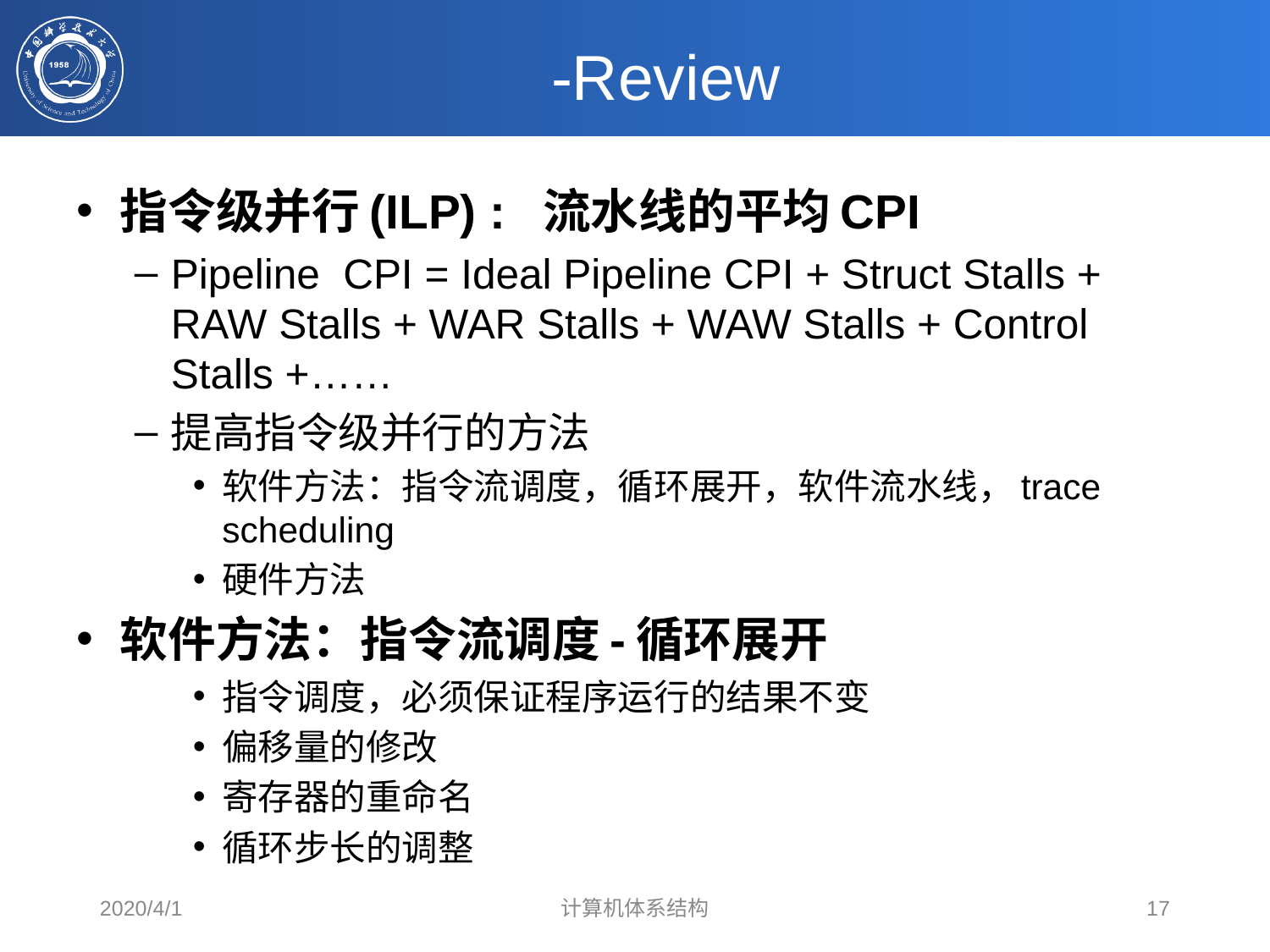

# -Review
指令级并行(ILP) :  流水线的平均CPI
Pipeline  CPI = Ideal Pipeline CPI + Struct Stalls + RAW Stalls + WAR Stalls + WAW Stalls + Control Stalls +……
提高指令级并行的方法
软件方法：指令流调度，循环展开，软件流水线，trace scheduling
硬件方法
软件方法：指令流调度-循环展开
指令调度，必须保证程序运行的结果不变
偏移量的修改
寄存器的重命名
循环步长的调整

2020/4/1
计算机体系结构
17